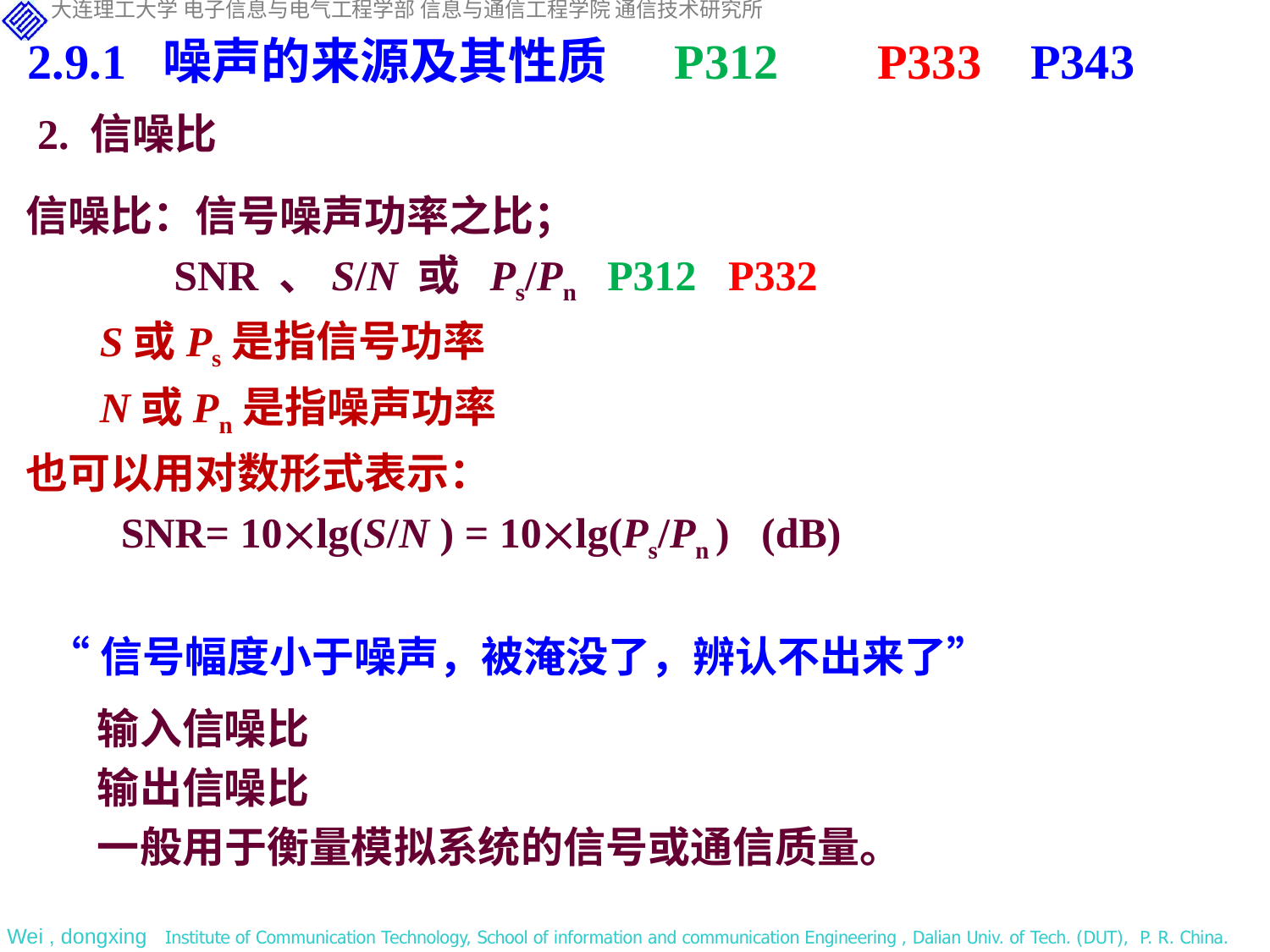

2.9.1  噪声的来源及其性质     P312        P333    P343
2. 信噪比
信噪比：信号噪声功率之比；
              SNR 、S/N 或  Ps/Pn     P312   P332
       S或Ps是指信号功率
       N或Pn是指噪声功率
也可以用对数形式表示：
         SNR= 10×lg(S/N ) = 10×lg(Ps/Pn )   (dB)
“信号幅度小于噪声，被淹没了，辨认不出来了”
输入信噪比
输出信噪比
一般用于衡量模拟系统的信号或通信质量。